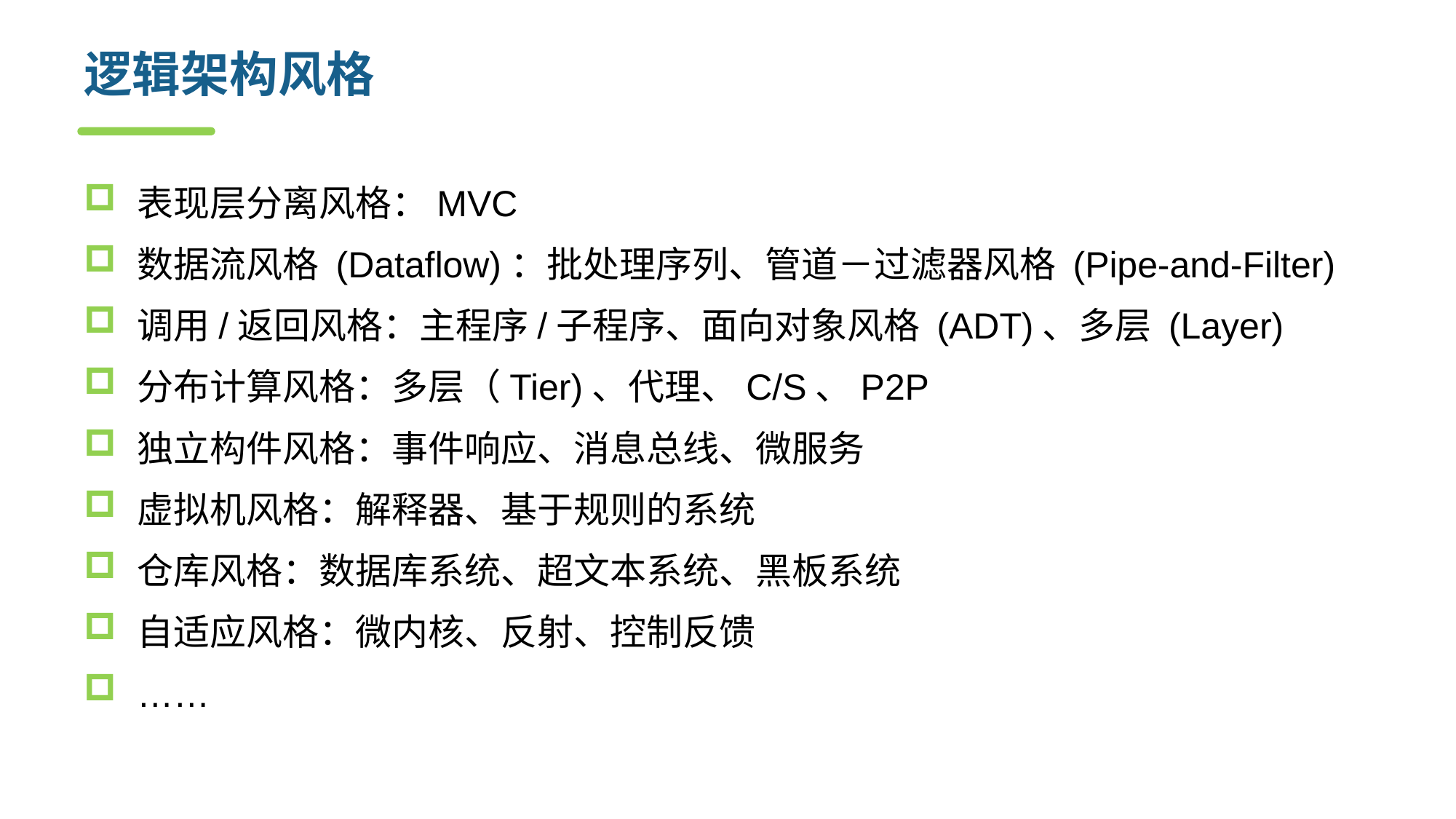

# 逻辑架构风格
表现层分离风格：MVC
数据流风格 (Dataflow)：批处理序列、管道－过滤器风格 (Pipe-and-Filter)
调用/返回风格：主程序/子程序、面向对象风格 (ADT)、多层 (Layer)
分布计算风格：多层（Tier)、代理、C/S、P2P
独立构件风格：事件响应、消息总线、微服务
虚拟机风格：解释器、基于规则的系统
仓库风格：数据库系统、超文本系统、黑板系统
自适应风格：微内核、反射、控制反馈
……

57